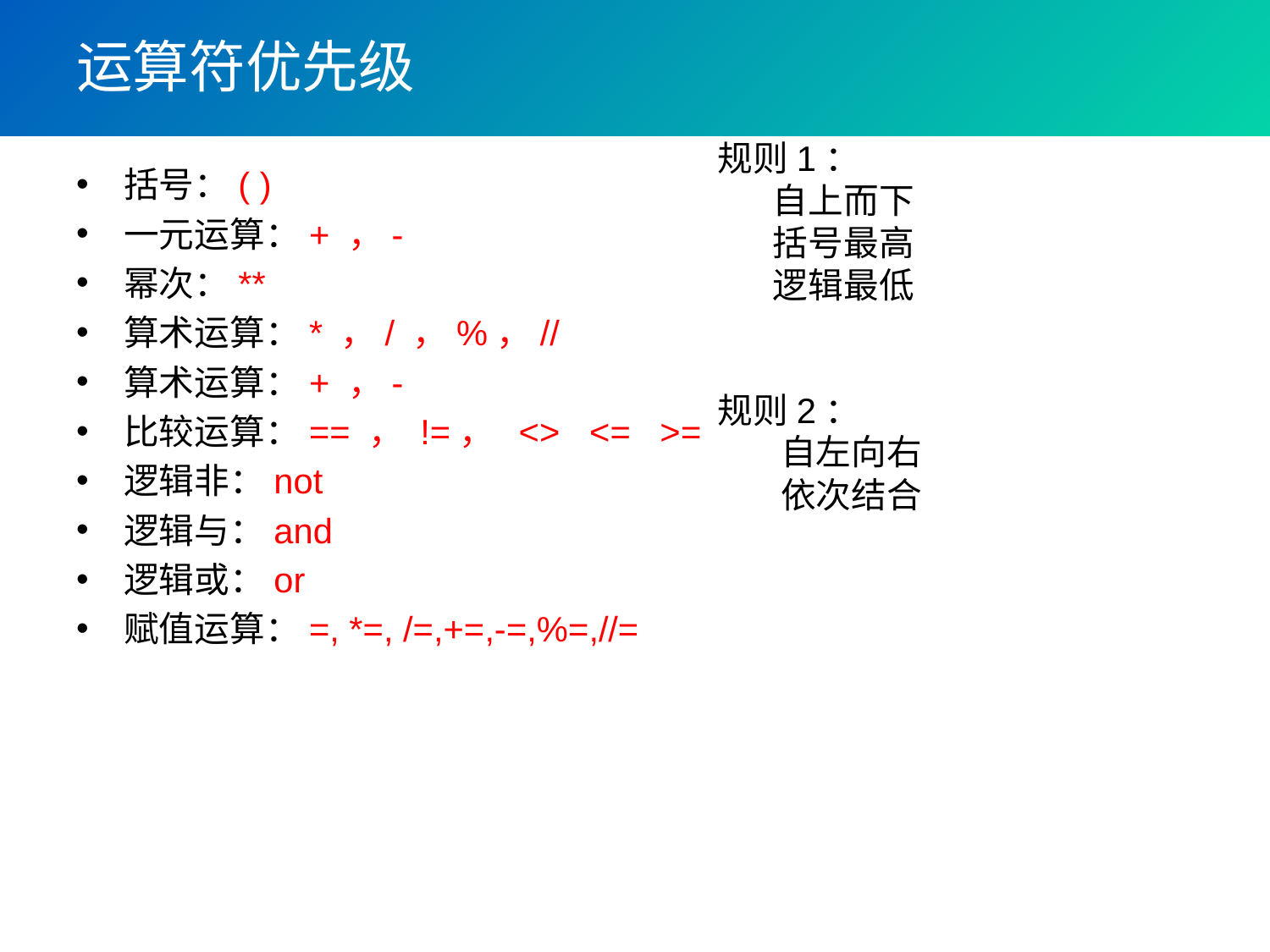

# 运算符优先级
规则1：
      自上而下
      括号最高
      逻辑最低
括号：( )
一元运算：+ ，-
幂次：**
算术运算：* ，/ ，%，//
算术运算：+ ，-
比较运算：== ， !=，  <>   <=   >=
逻辑非：not
逻辑与：and
逻辑或：or
赋值运算：=, *=, /=,+=,-=,%=,//=
规则2：
       自左向右
       依次结合